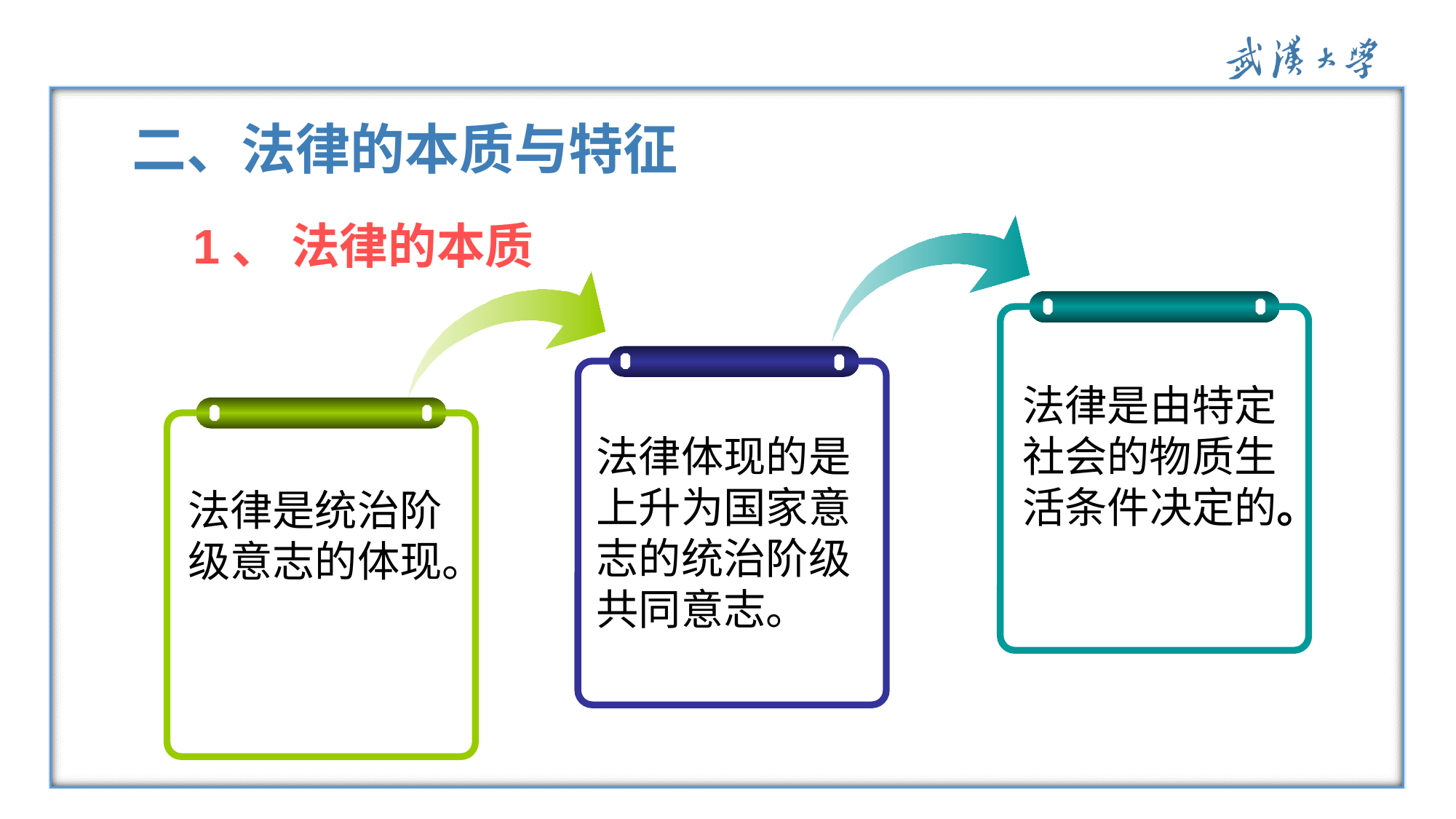

二、法律的本质与特征
   1、 法律的本质

法律是由特定社会的物质生活条件决定的。

法律体现的是上升为国家意志的统治阶级共同意志。

法律是统治阶级意志的体现。